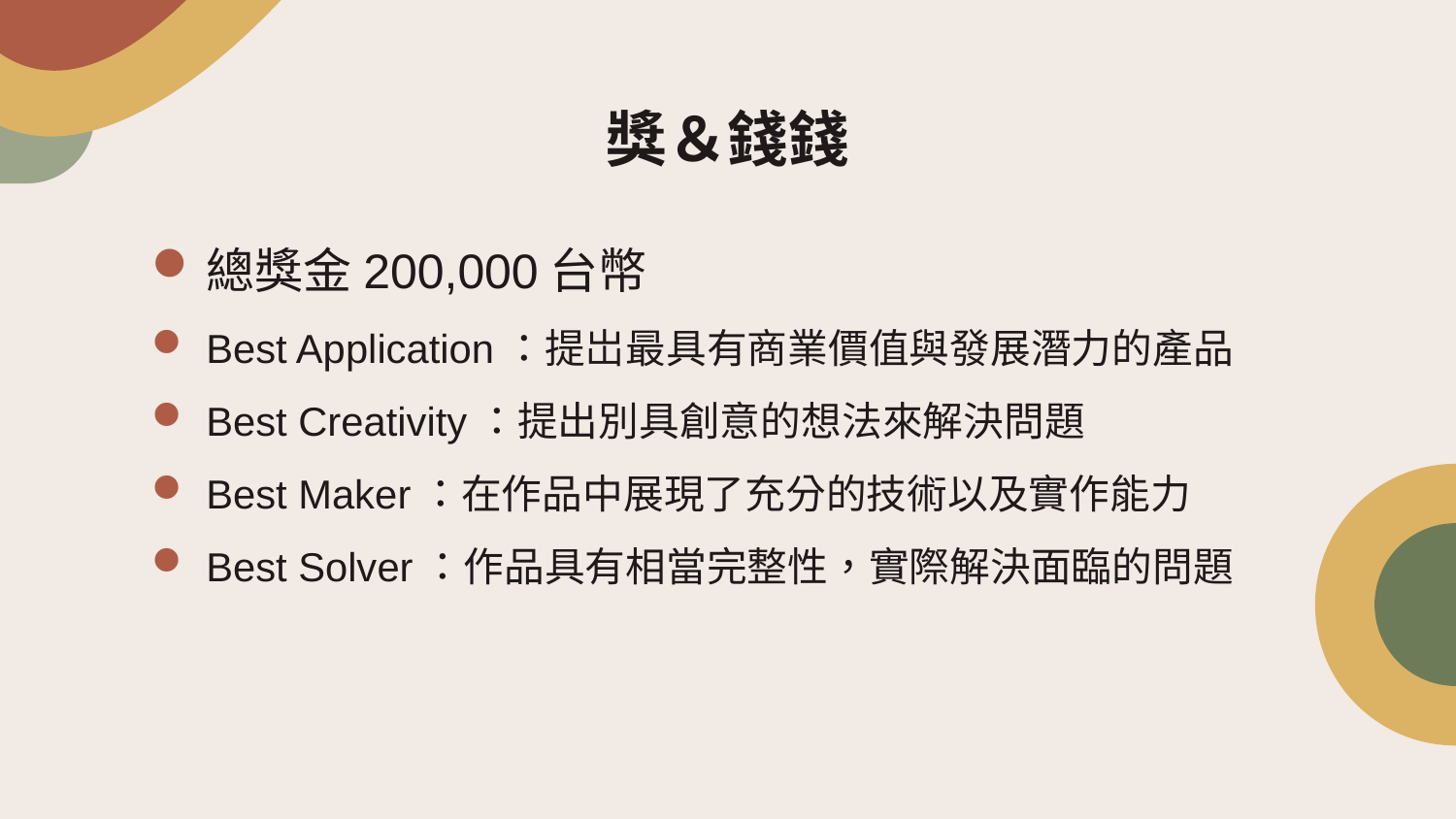

# 獎＆錢錢
總獎金200,000台幣
Best Application：提岀最具有商業價值與發展潛力的產品
Best Creativity：提出別具創意的想法來解決問題
Best Maker：在作品中展現了充分的技術以及實作能力
Best Solver：作品具有相當完整性，實際解決面臨的問題